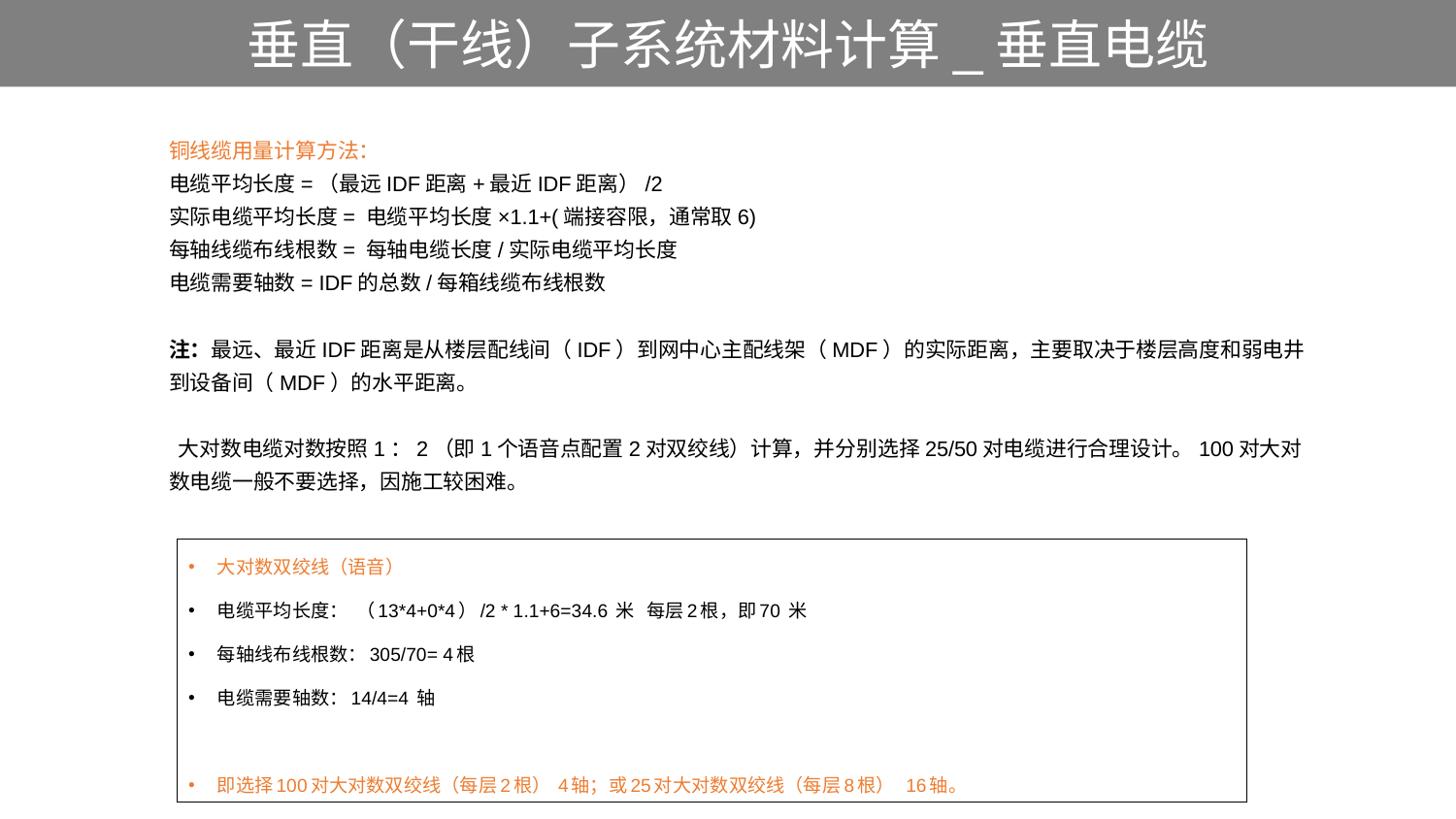

# 垂直（干线）子系统材料计算_垂直电缆
铜线缆用量计算方法：
电缆平均长度=（最远IDF距离+最近IDF距离）/2
实际电缆平均长度= 电缆平均长度×1.1+(端接容限，通常取6)
每轴线缆布线根数= 每轴电缆长度/实际电缆平均长度
电缆需要轴数= IDF的总数/每箱线缆布线根数
注：最远、最近IDF距离是从楼层配线间（IDF）到网中心主配线架（MDF）的实际距离，主要取决于楼层高度和弱电井到设备间（MDF）的水平距离。

 大对数电缆对数按照1：2（即1个语音点配置2对双绞线）计算，并分别选择25/50对电缆进行合理设计。100对大对数电缆一般不要选择，因施工较困难。

大对数双绞线（语音）
电缆平均长度：  （13*4+0*4）/2 * 1.1+6=34.6 米   每层2根，即70 米
每轴线布线根数：305/70= 4根
电缆需要轴数：14/4=4 轴

即选择100对大对数双绞线（每层2根） 4轴；或25对大对数双绞线（每层8根）  16轴。